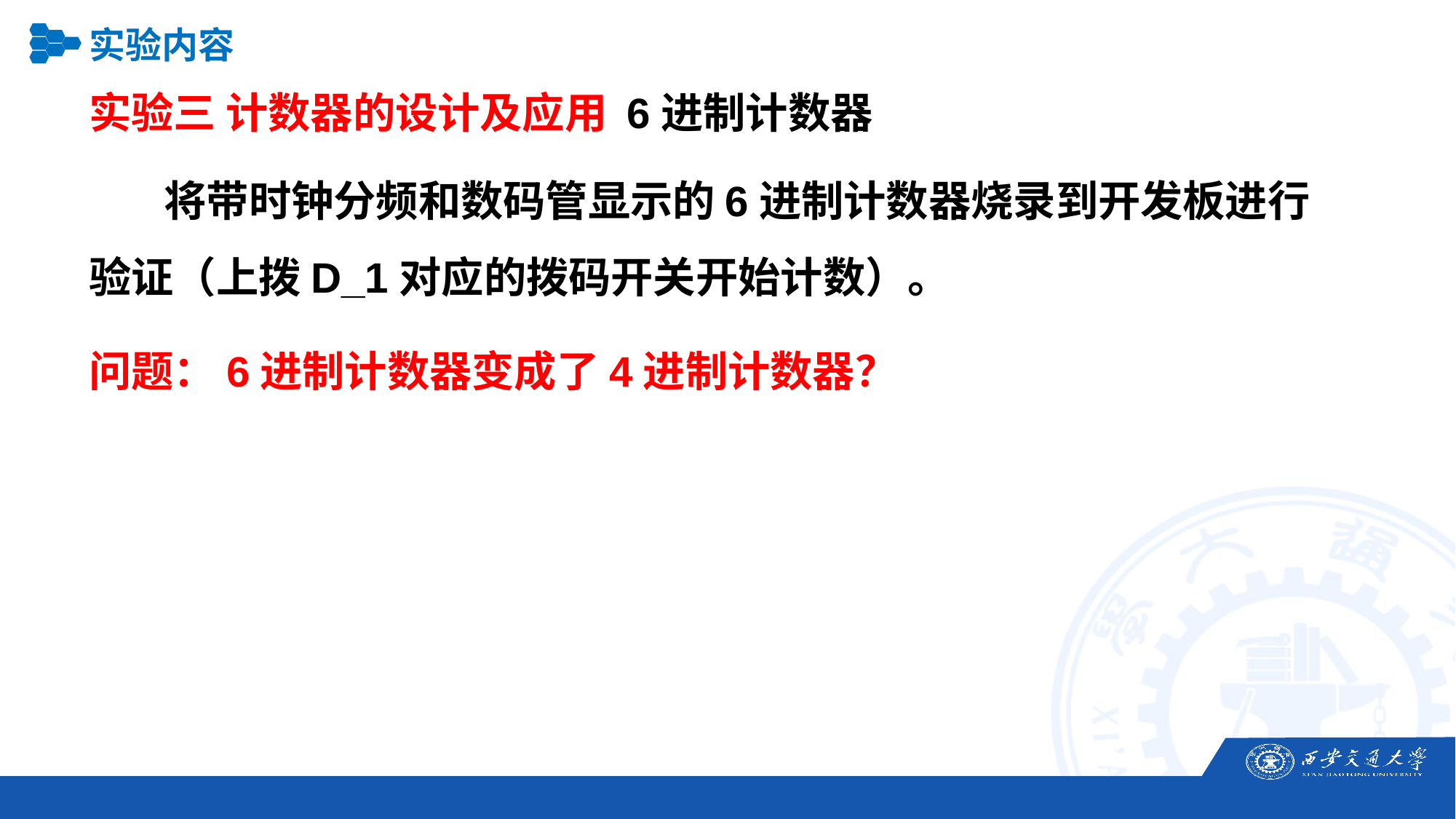

实验内容
实验三 计数器的设计及应用 6进制计数器
将带时钟分频和数码管显示的6进制计数器烧录到开发板进行验证（上拨D_1对应的拨码开关开始计数）。
问题：6进制计数器变成了4进制计数器？